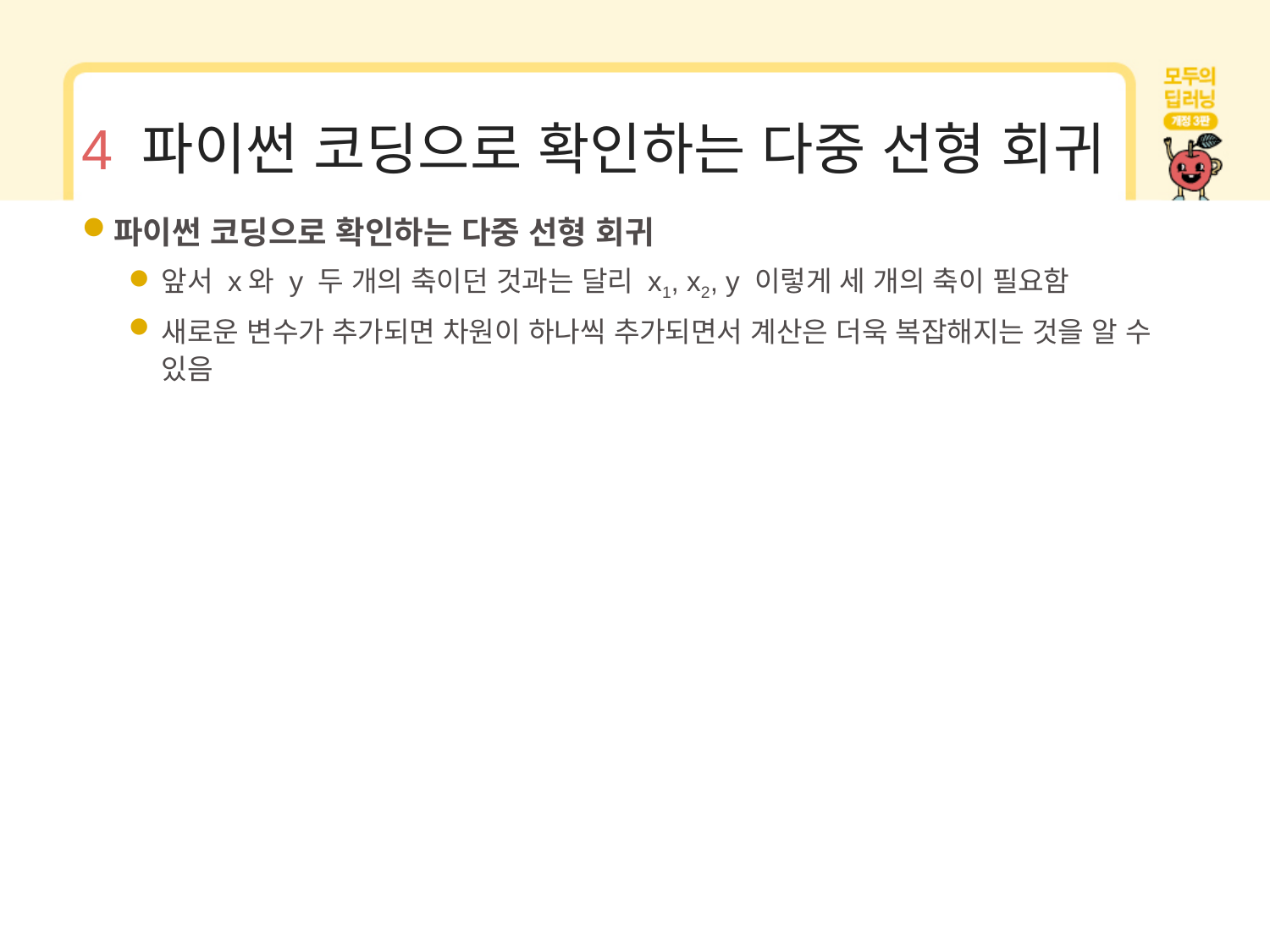

# 4 파이썬 코딩으로 확인하는 다중 선형 회귀
파이썬 코딩으로 확인하는 다중 선형 회귀
앞서 x와 y 두 개의 축이던 것과는 달리 x1, x2, y 이렇게 세 개의 축이 필요함
새로운 변수가 추가되면 차원이 하나씩 추가되면서 계산은 더욱 복잡해지는 것을 알 수 있음